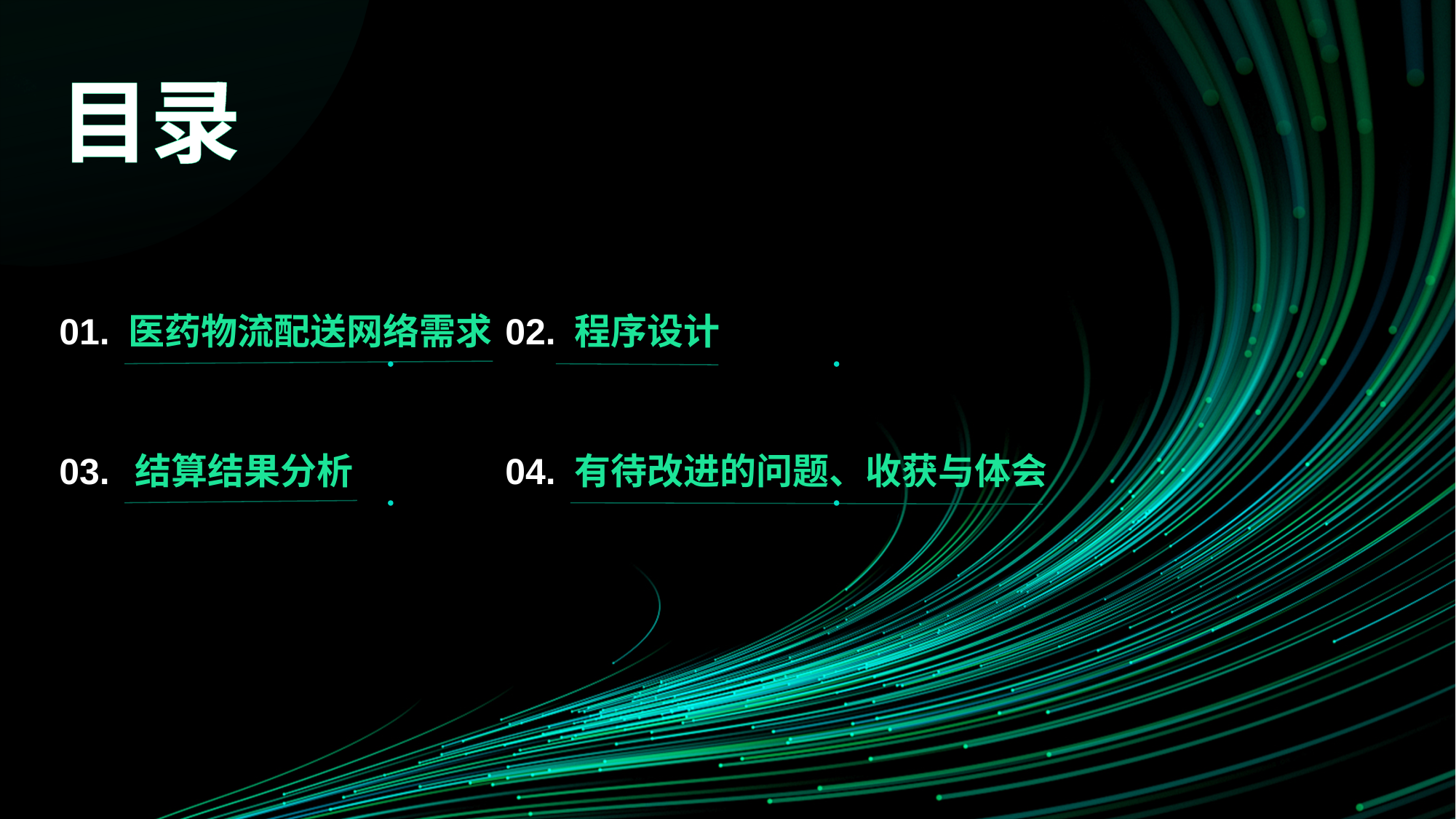

行业PPT模板http://www.1ppt.com/hangye/
目录
01.
医药物流配送网络需求
02.
程序设计

03.
结算结果分析
04.
有待改进的问题、收获与体会